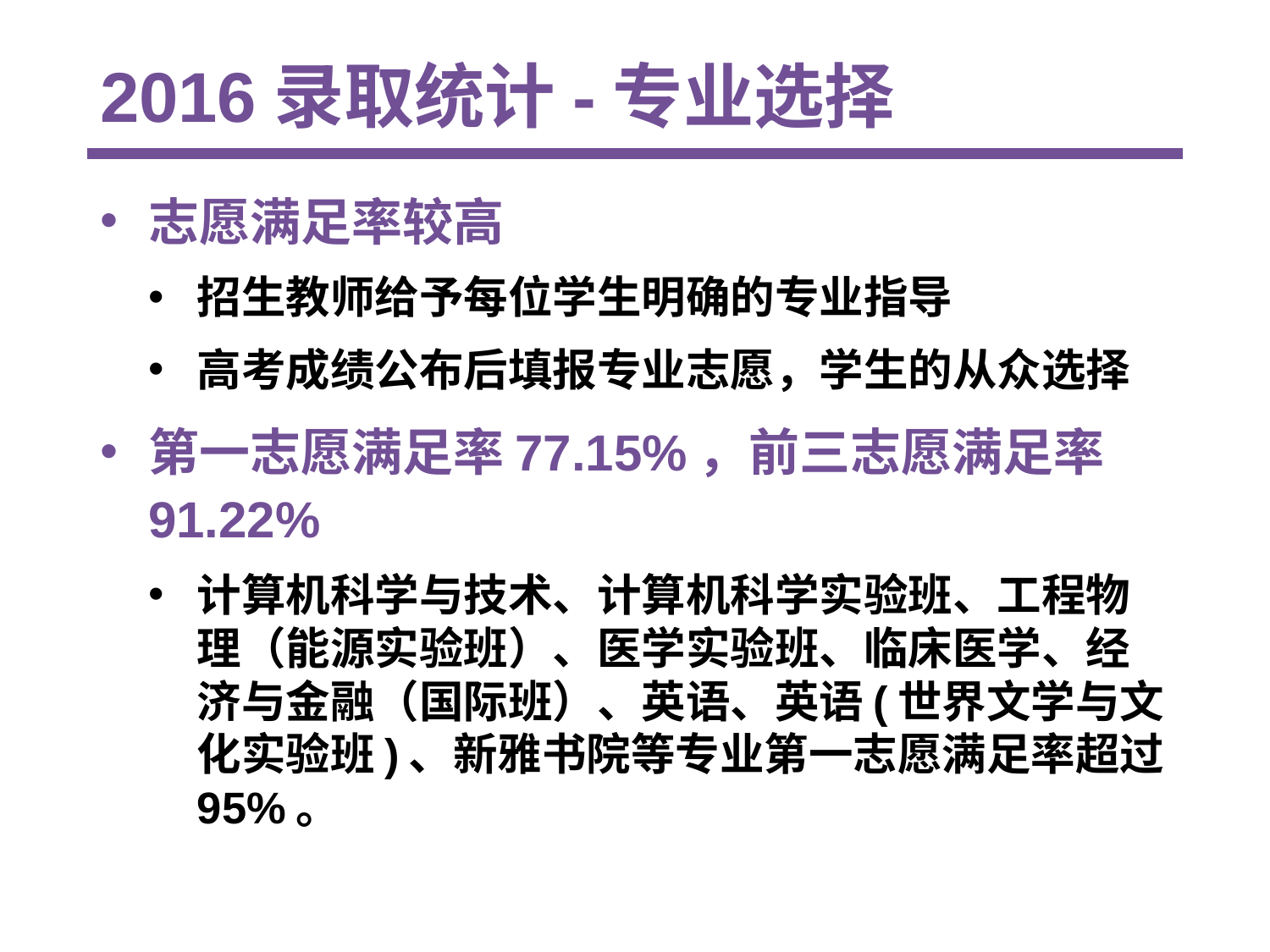

# 2016录取统计-专业选择
志愿满足率较高
招生教师给予每位学生明确的专业指导
高考成绩公布后填报专业志愿，学生的从众选择
第一志愿满足率77.15%，前三志愿满足率91.22%
计算机科学与技术、计算机科学实验班、工程物理（能源实验班）、医学实验班、临床医学、经济与金融（国际班）、英语、英语(世界文学与文化实验班)、新雅书院等专业第一志愿满足率超过95%。